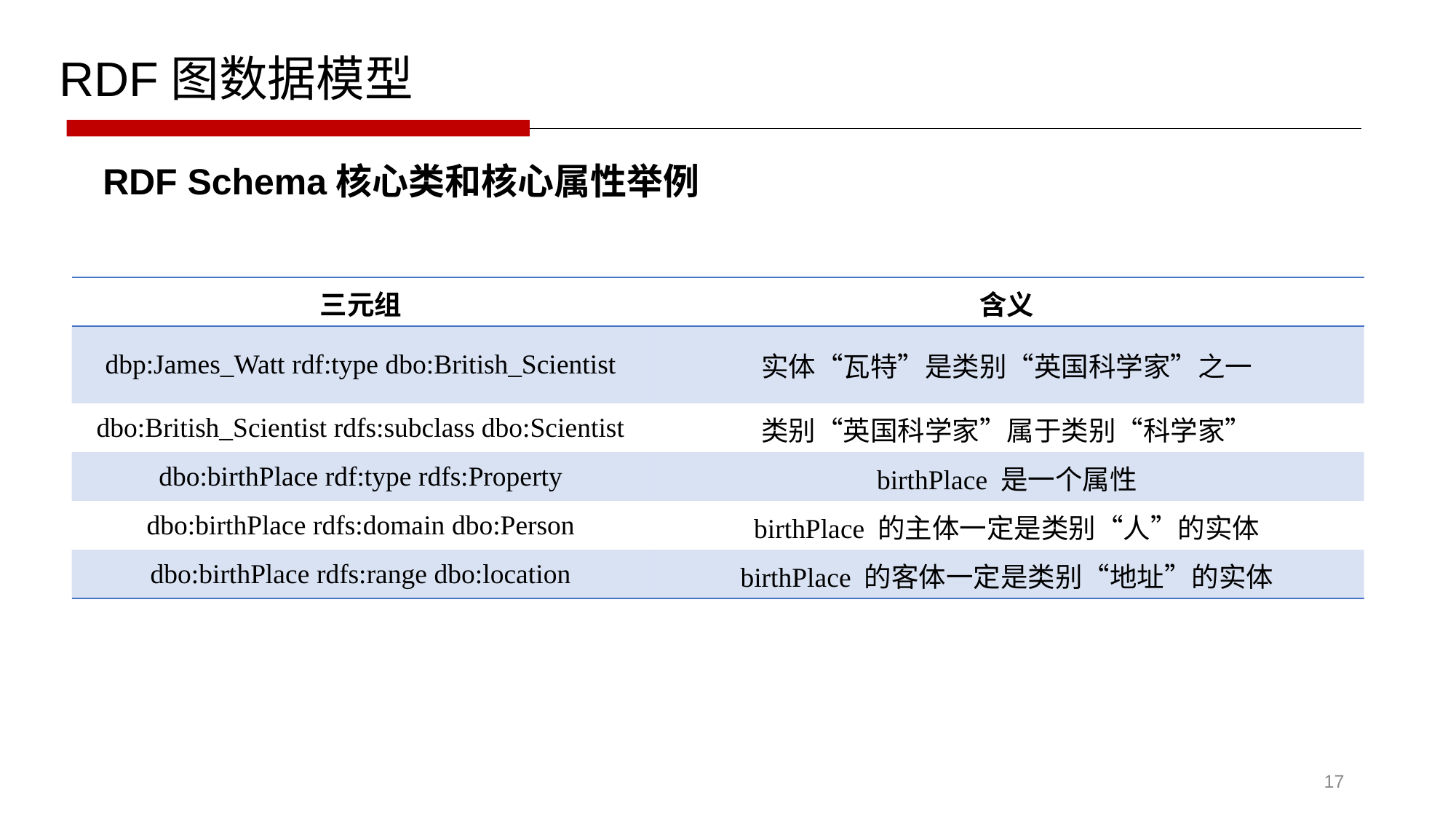

RDF图数据模型

RDF Schema核心类和核心属性举例
| 三元组 | 含义 |
| --- | --- |
| dbp:James\_Watt rdf:type dbo:British\_Scientist | 实体“瓦特”是类别“英国科学家”之一 |
| dbo:British\_Scientist rdfs:subclass dbo:Scientist | 类别“英国科学家”属于类别“科学家” |
| dbo:birthPlace rdf:type rdfs:Property | birthPlace 是一个属性 |
| dbo:birthPlace rdfs:domain dbo:Person | birthPlace 的主体一定是类别“人”的实体 |
| dbo:birthPlace rdfs:range dbo:location | birthPlace 的客体一定是类别“地址”的实体 |
17